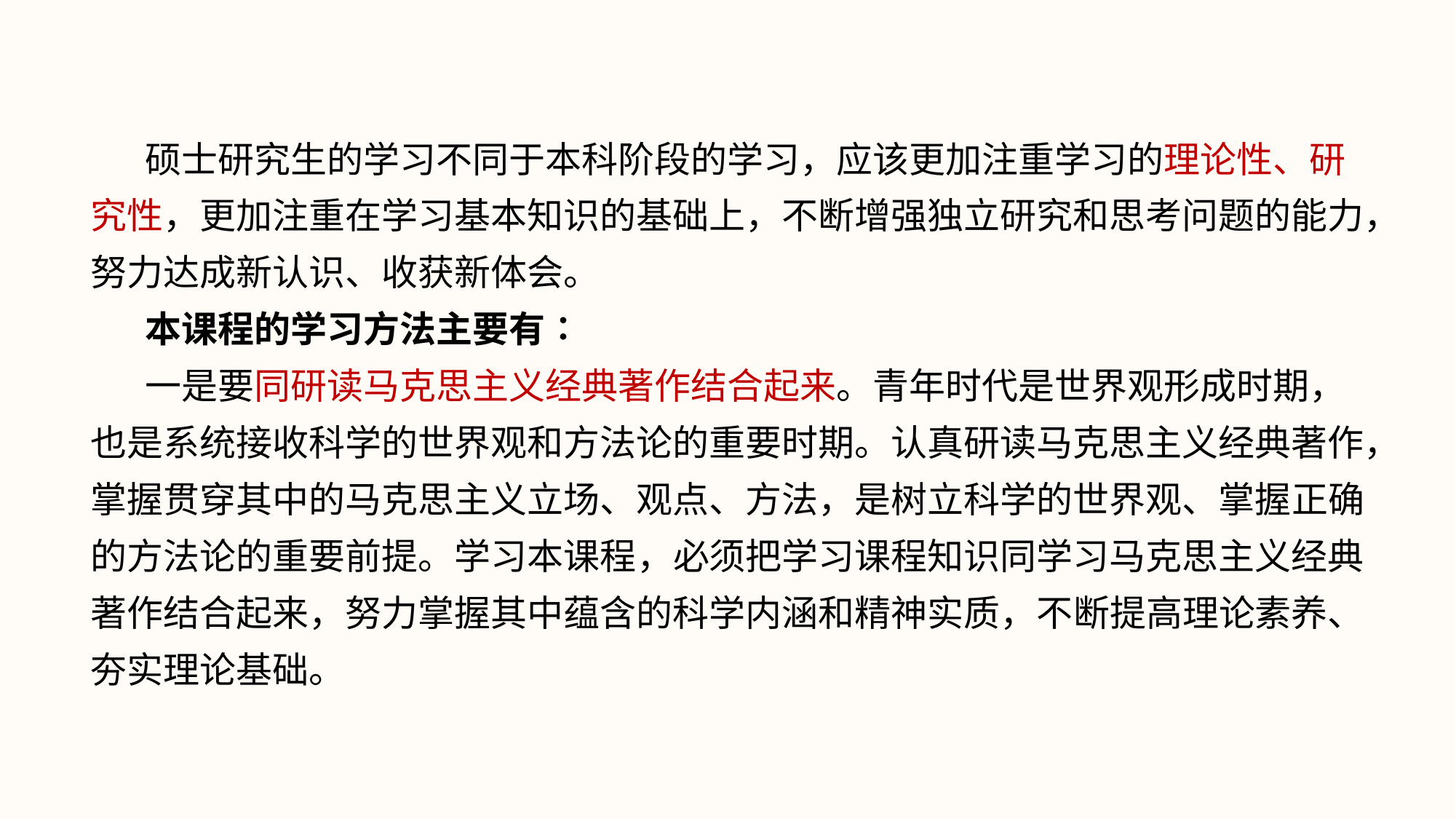

硕士研究生的学习不同于本科阶段的学习，应该更加注重学习的理论性、研究性，更加注重在学习基本知识的基础上，不断增强独立研究和思考问题的能力，努力达成新认识、收获新体会。
本课程的学习方法主要有∶
一是要同研读马克思主义经典著作结合起来。青年时代是世界观形成时期，也是系统接收科学的世界观和方法论的重要时期。认真研读马克思主义经典著作，掌握贯穿其中的马克思主义立场、观点、方法，是树立科学的世界观、掌握正确的方法论的重要前提。学习本课程，必须把学习课程知识同学习马克思主义经典著作结合起来，努力掌握其中蕴含的科学内涵和精神实质，不断提高理论素养、夯实理论基础。